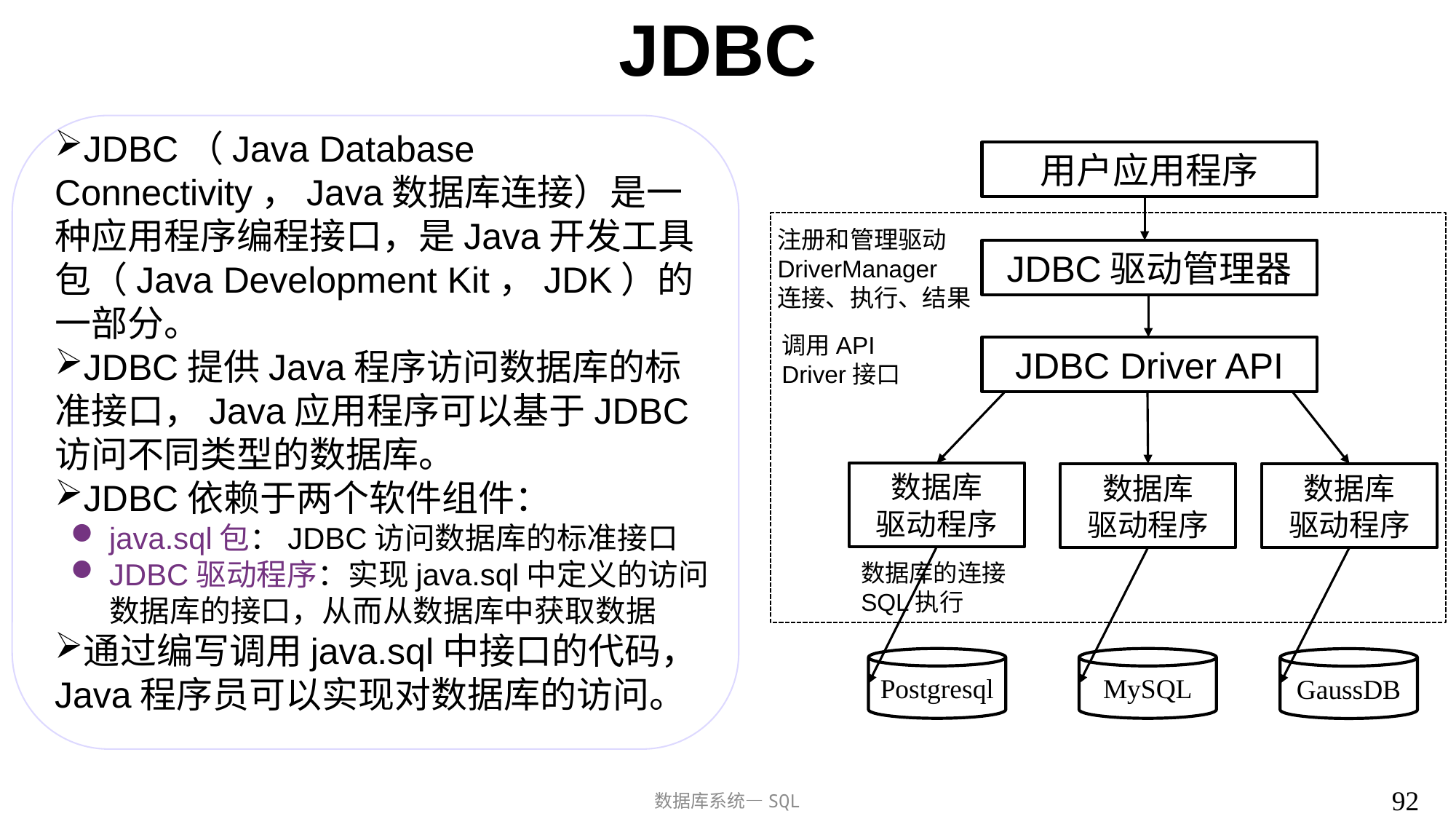

# JDBC

JDBC（Java Database Connectivity，Java数据库连接）是一种应用程序编程接口，是Java开发工具包（Java Development Kit，JDK）的一部分。
JDBC提供Java程序访问数据库的标准接口，Java应用程序可以基于JDBC访问不同类型的数据库。
JDBC依赖于两个软件组件：
java.sql包：JDBC访问数据库的标准接口
JDBC驱动程序：实现java.sql中定义的访问数据库的接口，从而从数据库中获取数据
通过编写调用java.sql中接口的代码，Java程序员可以实现对数据库的访问。
用户应用程序
注册和管理驱动
DriverManager
连接、执行、结果
JDBC驱动管理器
调用API
Driver接口
JDBC Driver API
数据库
驱动程序
数据库
驱动程序
数据库
驱动程序
数据库的连接
SQL执行
Postgresql
MySQL
GaussDB

92
数据库系统—SQL